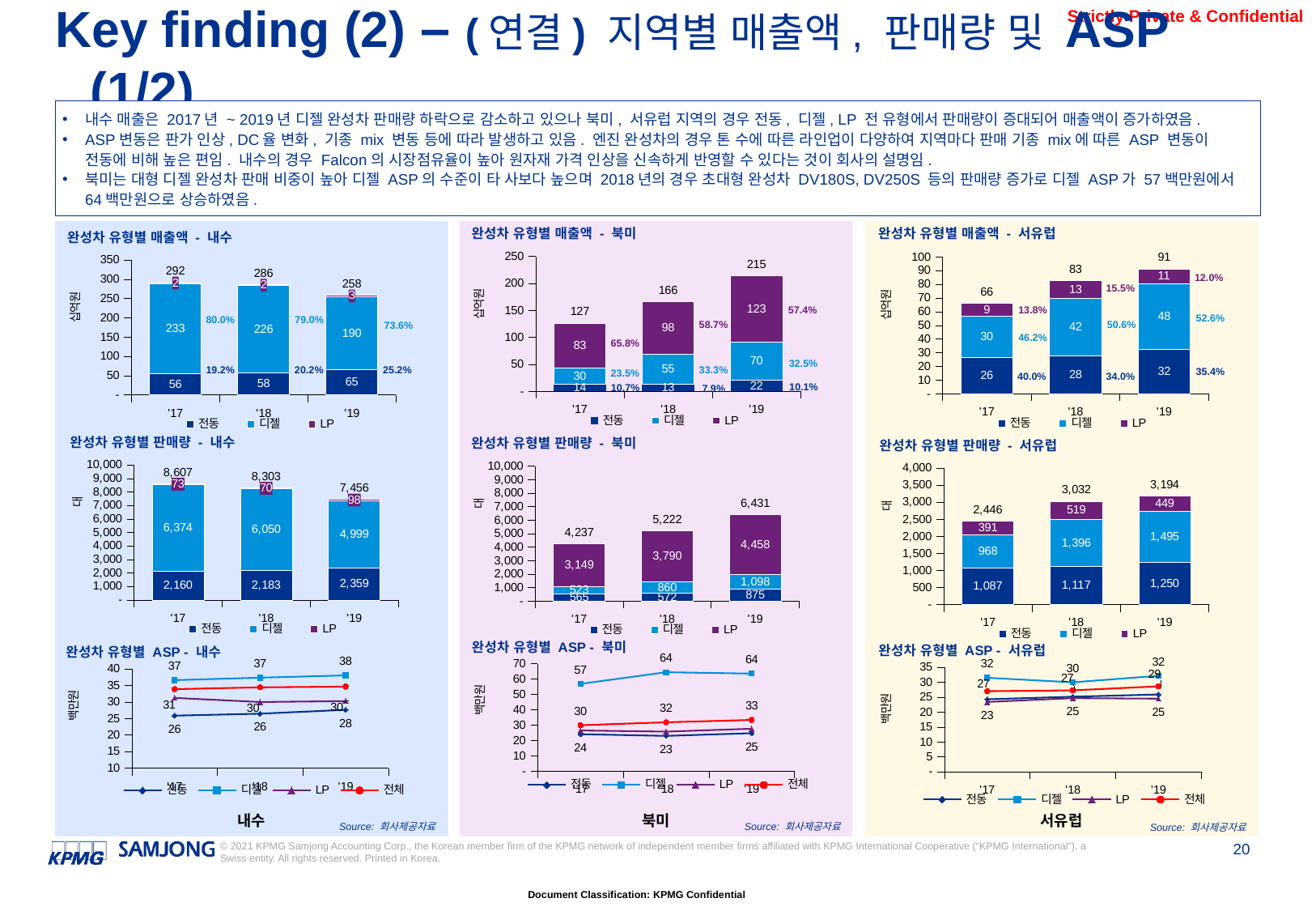

Key finding (2) – (연결) 지역별 매출액, 판매량 및 ASP (1/2)
내수 매출은 2017년 ~ 2019년 디젤 완성차 판매량 하락으로 감소하고 있으나 북미, 서유럽 지역의 경우 전동, 디젤, LP 전 유형에서 판매량이 증대되어 매출액이 증가하였음.
ASP변동은 판가 인상, DC율 변화, 기종 mix 변동 등에 따라 발생하고 있음. 엔진 완성차의 경우 톤 수에 따른 라인업이 다양하여 지역마다 판매 기종 mix에 따른 ASP 변동이 전동에 비해 높은 편임. 내수의 경우 Falcon의 시장점유율이 높아 원자재 가격 인상을 신속하게 반영할 수 있다는 것이 회사의 설명임.
북미는 대형 디젤 완성차 판매 비중이 높아 디젤 ASP의 수준이 타 사보다 높으며 2018년의 경우 초대형 완성차 DV180S, DV250S 등의 판매량 증가로 디젤 ASP가 57백만원에서 64백만원으로 상승하였음.

### Chart: 완성차 유형별 매출액 - 북미

| Category | 전동 | 디젤 | LP | 총합계 |
|---|---|---|---|---|
| '17 | 13610983397.789358 | 29751702243.93949 | 83452882916.37589 | 126815568558.10474 |
| '18 | 13160806411.01166 | 55438521842.548836 | 97637594254.9326 | 166236922508.4931 |
| '19 | 21649274589.396797 | 69814221605.25966 | 123179088199.0622 | 214642584393.71866 |

### Chart: 완성차 유형별 매출액 - 서유럽

| Category | 전동 | 디젤 | LP | 총합계 |
|---|---|---|---|---|
| '17 | 26410155859.416973 | 30498310009.98493 | 9148431414.330948 | 66056897283.73285 |
| '18 | 28103871875.613804 | 41846415607.74633 | 12807195087.407202 | 82757482570.76733 |
| '19 | 32392380809.504368 | 48064796982.58542 | 11001996327.030521 | 91459174119.1203 |

### Chart: 완성차 유형별 매출액 - 내수

| Category | 전동 | 디젤 | LP | 총합계 |
|---|---|---|---|---|
| '17 | 55899377634.92638 | 233405336402.91412 | 2280460381.3877497 | 291585174419.2282 |
| '18 | 57804290596.69448 | 225936603166.12247 | 2099495737.4513624 | 285840389500.26825 |
| '19 | 65215420132.16677 | 190179887536.21378 | 2966988954.1641417 | 258362296622.54468 |
내수
북미
서유럽
12.0%
15.5%
13.8%
57.4%
52.6%
80.0%
79.0%
58.7%
50.6%
73.6%
46.2%
65.8%
32.5%
25.2%
20.2%
19.2%
33.3%
35.4%
23.5%
40.0%
34.0%
10.1%
10.7%
7.9%

### Chart: 완성차 유형별 판매량 - 내수

| Category | 전동 | 디젤 | LP | 총합계 |
|---|---|---|---|---|
| '17 | 2160.0 | 6374.0 | 73.0 | 8607.0 |
| '18 | 2183.0 | 6050.0 | 70.0 | 8303.0 |
| '19 | 2359.0 | 4999.0 | 98.0 | 7456.0 |

### Chart: 완성차 유형별 판매량 - 북미

| Category | 전동 | 디젤 | LP | 총합계 |
|---|---|---|---|---|
| '17 | 565.0 | 523.0 | 3149.0 | 4237.0 |
| '18 | 572.0 | 860.0 | 3790.0 | 5222.0 |
| '19 | 875.0 | 1098.0 | 4458.0 | 6431.0 |

### Chart: 완성차 유형별 판매량 - 서유럽

| Category | 전동 | 디젤 | LP | 총합계 |
|---|---|---|---|---|
| '17 | 1087.0 | 968.0 | 391.0 | 2446.0 |
| '18 | 1117.0 | 1396.0 | 519.0 | 3032.0 |
| '19 | 1250.0 | 1495.0 | 449.0 | 3194.0 |

### Chart: 완성차 유형별 ASP - 북미

| Category | 전동 | 디젤 | LP | 전체 |
|---|---|---|---|---|
| '17 | 24090236.10228205 | 56886619.96929157 | 26501391.84387929 | 29930509.454355612 |
| '18 | 23008402.81645395 | 64463397.491335854 | 25761898.220298838 | 31833956.818937782 |
| '19 | 24742028.102167767 | 63583079.786210984 | 27631020.233078107 | 33376237.660351213 |

### Chart: 완성차 유형별 ASP - 서유럽

| Category | 전동 | 디젤 | LP | 전체 |
|---|---|---|---|---|
| '17 | 24296371.53580218 | 31506518.605356332 | 23397522.79880038 | 27006090.467593152 |
| '18 | 25160135.96742507 | 29975942.412425738 | 24676676.46899268 | 27294684.225187115 |
| '19 | 25913904.647603493 | 32150365.874639075 | 24503332.576905392 | 28634681.940864213 |

### Chart: 완성차 유형별 ASP - 내수

| Category | 전동 | 디젤 | LP | 전체 |
|---|---|---|---|---|
| '17 | 25879341.4976511 | 36618345.84294228 | 31239183.306681503 | 33877677.98527108 |
| '18 | 26479290.24127095 | 37344893.0853095 | 29992796.249305177 | 34426157.954988346 |
| '19 | 27645366.73682356 | 38043586.224487655 | 30275397.491470832 | 34651595.57705803 |
Source: 회사제공자료
Source: 회사제공자료
Source: 회사제공자료